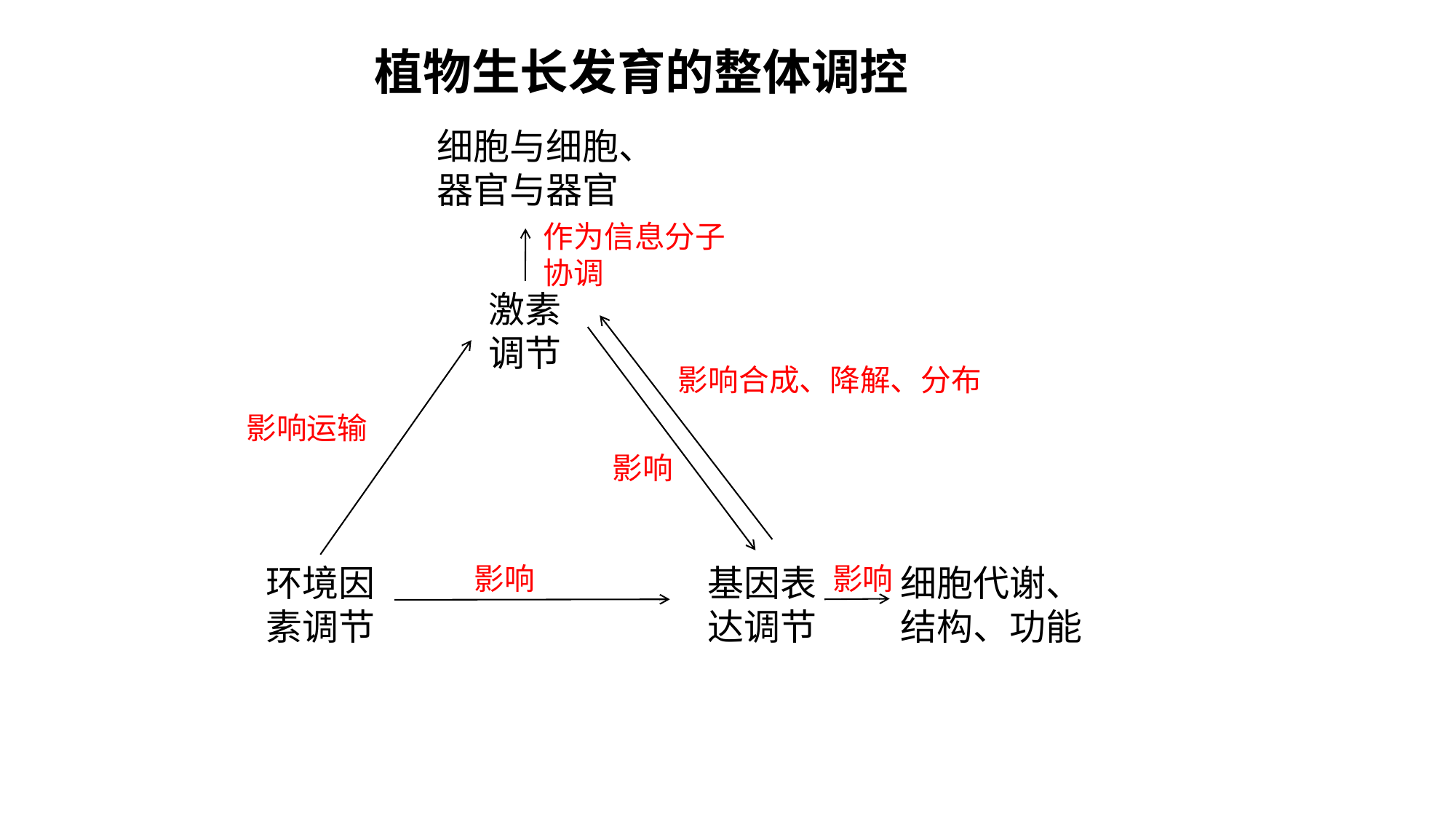

植物生长发育的整体调控
细胞与细胞、
器官与器官
作为信息分子
协调
激素
调节
 影响合成、降解、分布
 影响运输
 影响
环境因素调节
 影响
基因表达调节
 影响
细胞代谢、
结构、功能